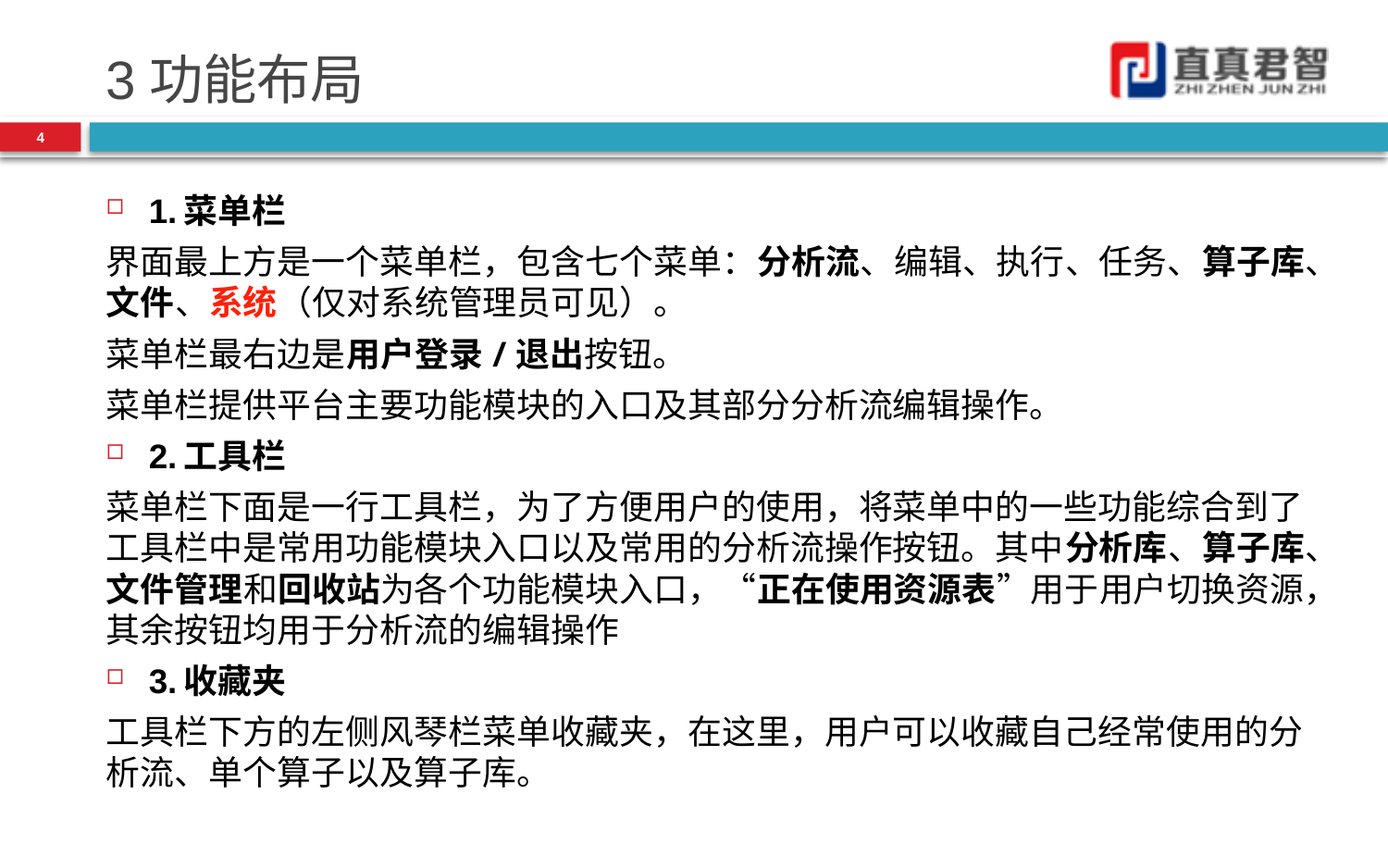

# 3功能布局
4
1.菜单栏
界面最上方是一个菜单栏，包含七个菜单：分析流、编辑、执行、任务、算子库、文件、系统（仅对系统管理员可见）。
菜单栏最右边是用户登录/退出按钮。
菜单栏提供平台主要功能模块的入口及其部分分析流编辑操作。
2.工具栏
菜单栏下面是一行工具栏，为了方便用户的使用，将菜单中的一些功能综合到了工具栏中是常用功能模块入口以及常用的分析流操作按钮。其中分析库、算子库、文件管理和回收站为各个功能模块入口，“正在使用资源表”用于用户切换资源，其余按钮均用于分析流的编辑操作
3.收藏夹
工具栏下方的左侧风琴栏菜单收藏夹，在这里，用户可以收藏自己经常使用的分析流、单个算子以及算子库。